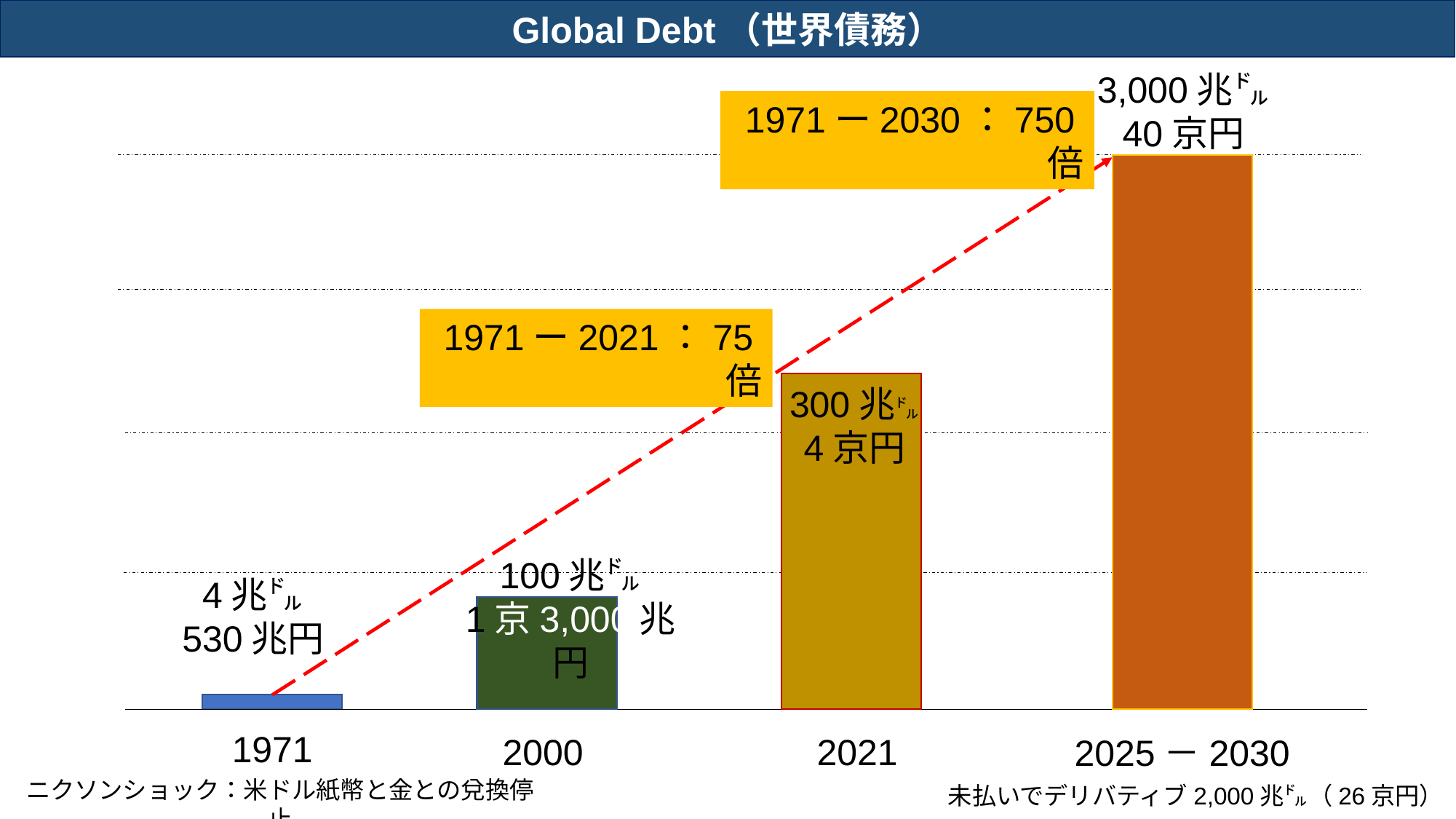

Global Debt（世界債務）
3,000兆㌦
40京円
1971ー2030：750倍

1971ー2021：75倍

300兆㌦
4京円
100兆㌦
1京3,000兆円
4兆㌦
530兆円

1971
2000
2021
2025－2030
ニクソンショック：米ドル紙幣と金との兌換停止
未払いでデリバティブ2,000兆㌦（26京円）